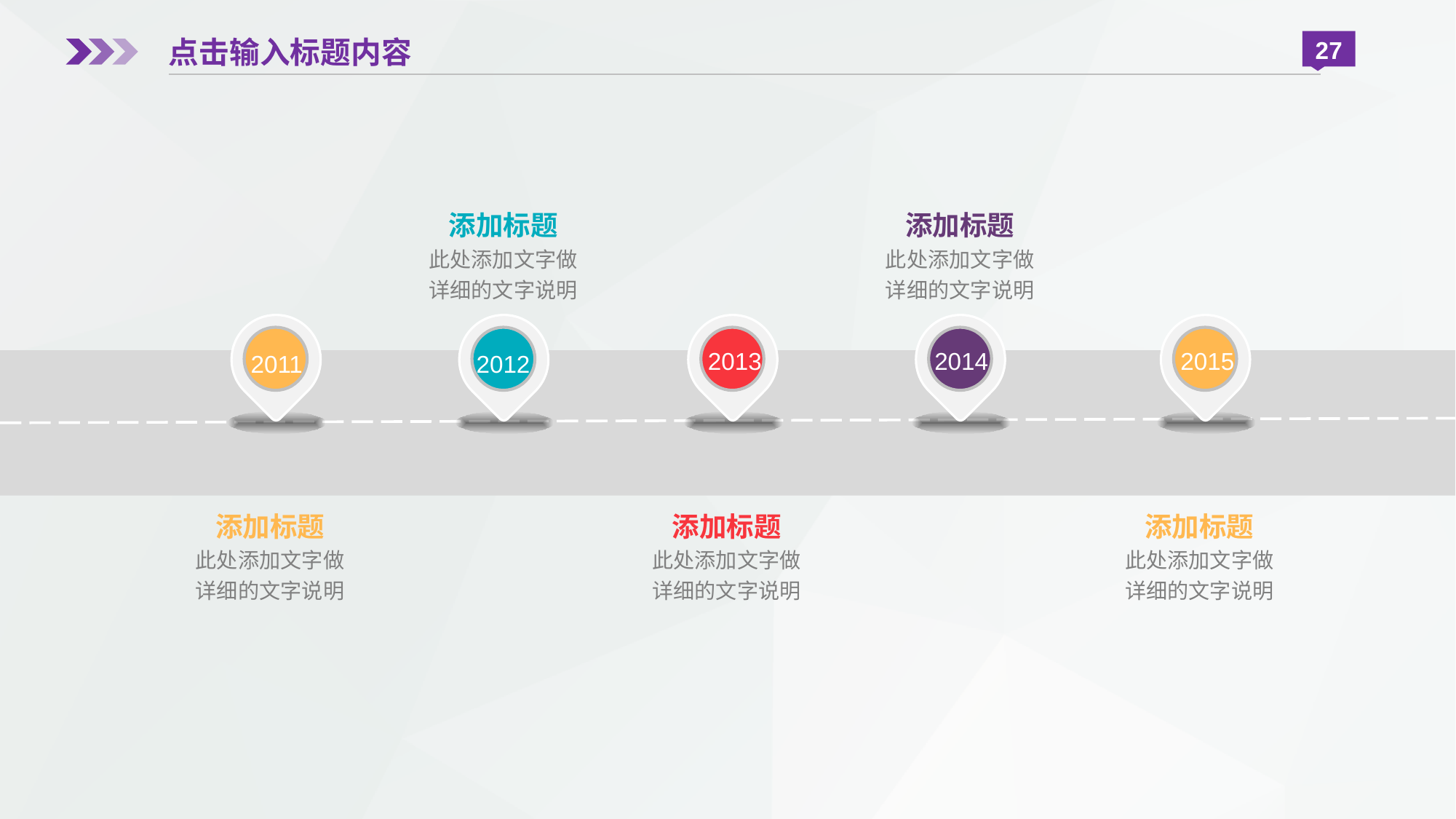

点击输入标题内容
27

添加标题
此处添加文字做
详细的文字说明
添加标题
此处添加文字做
详细的文字说明

2011

2012

2013

2014

2015

添加标题
此处添加文字做
详细的文字说明
添加标题
此处添加文字做
详细的文字说明
添加标题
此处添加文字做
详细的文字说明